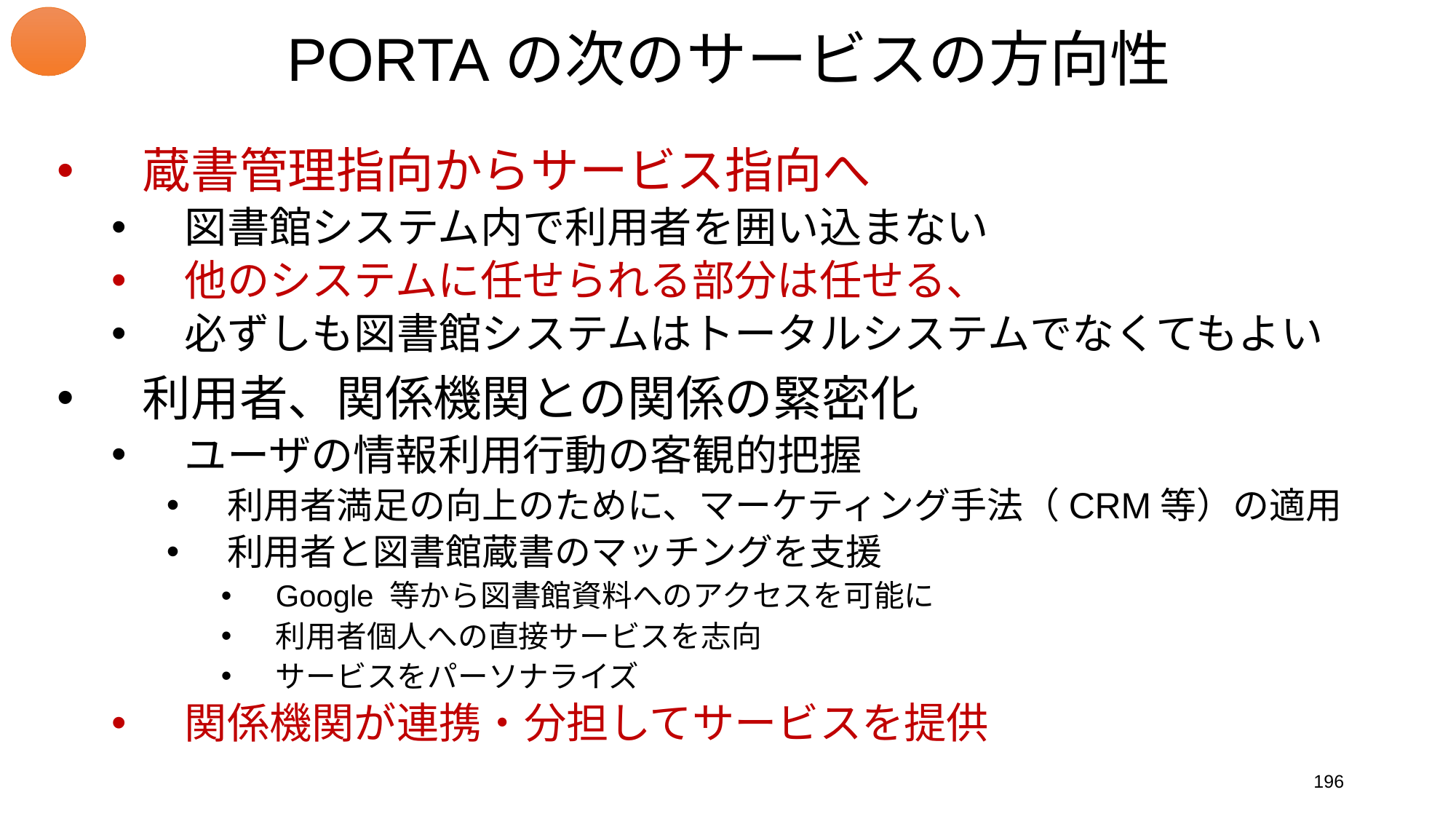

# PORTAの次のサービスの方向性

蔵書管理指向からサービス指向へ
図書館システム内で利用者を囲い込まない
他のシステムに任せられる部分は任せる、
必ずしも図書館システムはトータルシステムでなくてもよい
利用者、関係機関との関係の緊密化
ユーザの情報利用行動の客観的把握
利用者満足の向上のために、マーケティング手法（CRM等）の適用
利用者と図書館蔵書のマッチングを支援
Google 等から図書館資料へのアクセスを可能に
利用者個人への直接サービスを志向
サービスをパーソナライズ
関係機関が連携・分担してサービスを提供
196